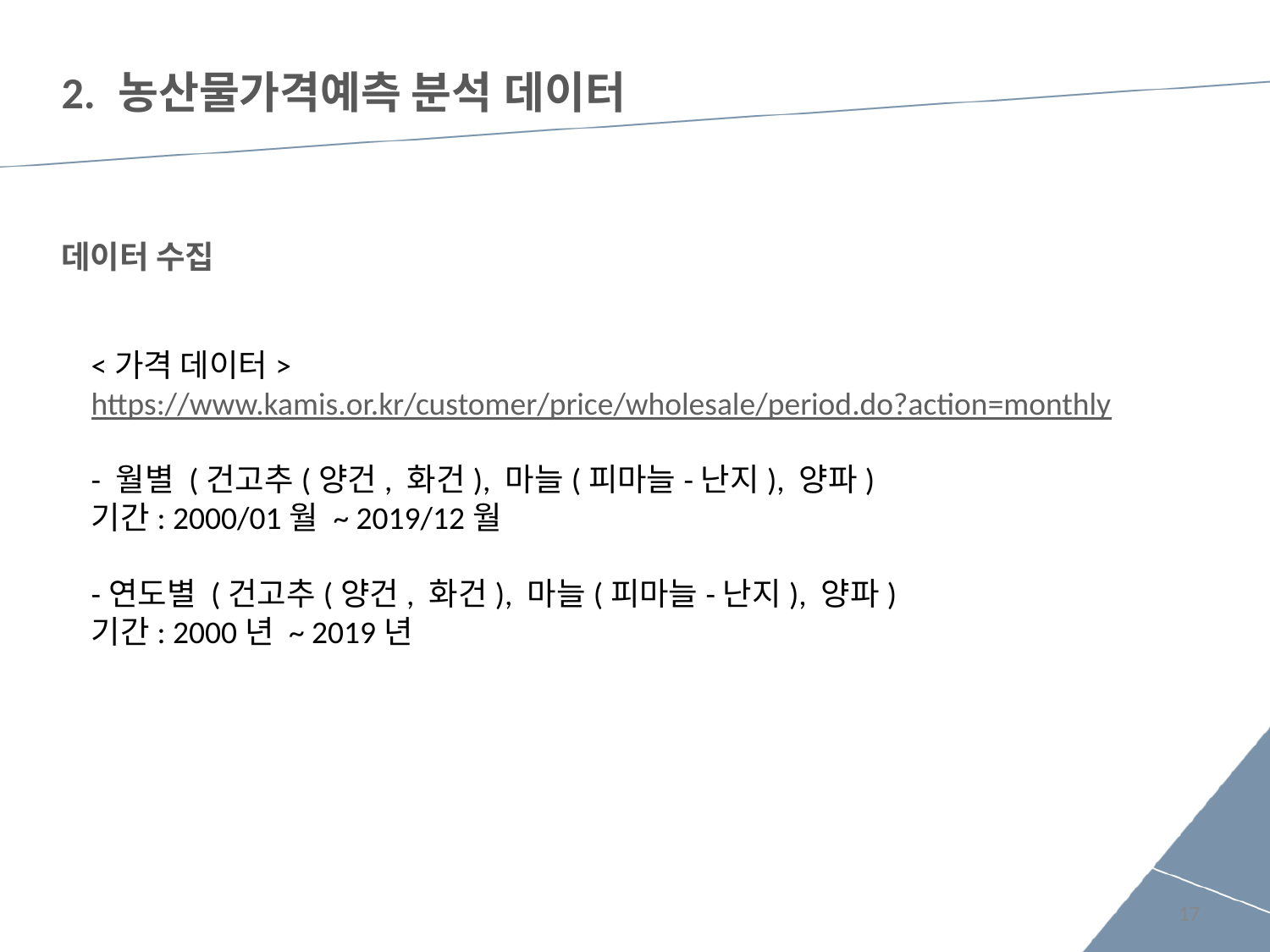

# 2. 농산물가격예측 분석 데이터
데이터 수집

<가격 데이터>
https://www.kamis.or.kr/customer/price/wholesale/period.do?action=monthly

- 월별 (건고추(양건, 화건), 마늘(피마늘-난지), 양파)
기간: 2000/01월 ~ 2019/12월

-연도별 (건고추(양건, 화건), 마늘(피마늘-난지), 양파)
기간: 2000년 ~ 2019년
17